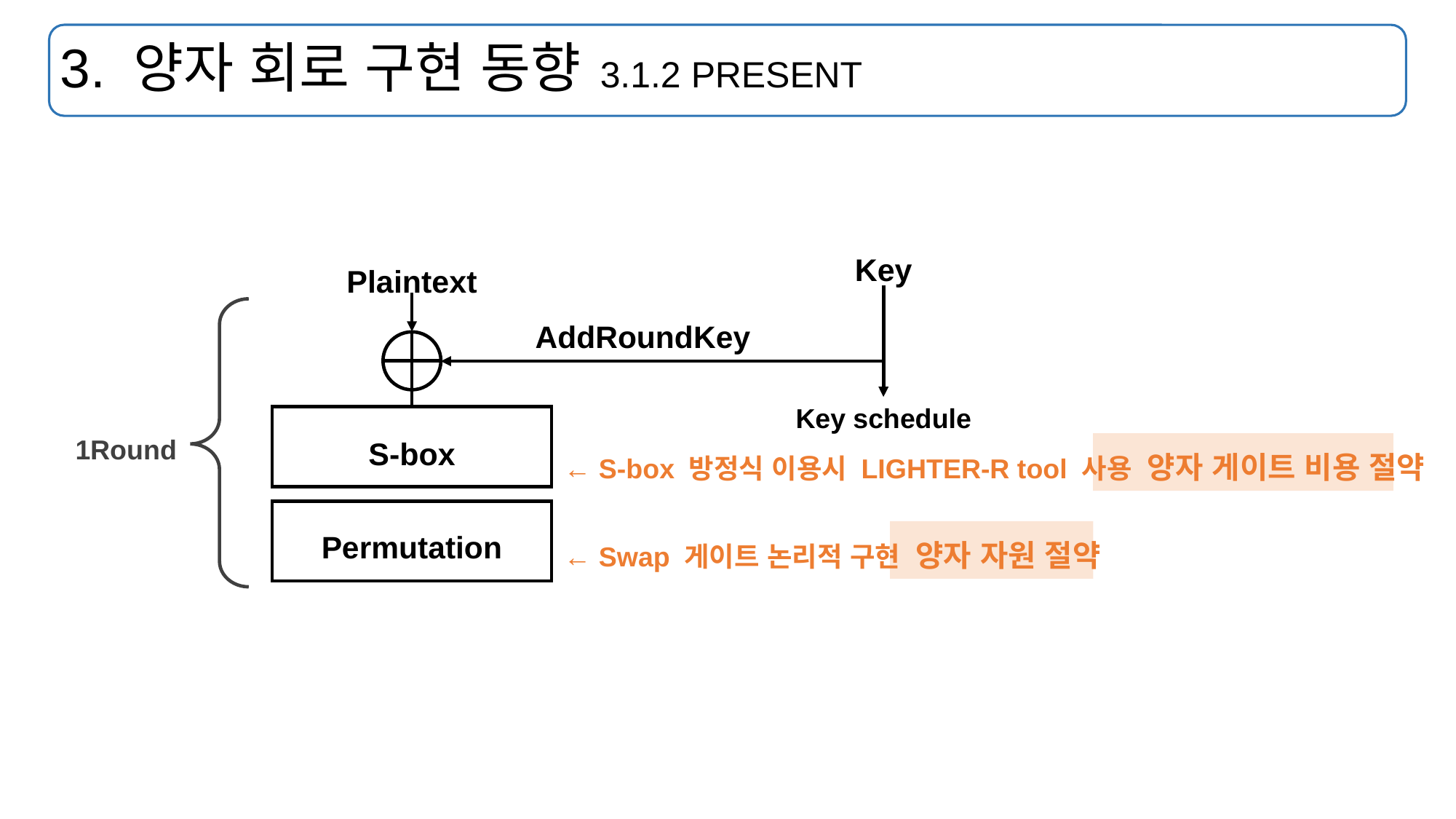

# 3. 양자 회로 구현 동향 3.1.2 PRESENT
Key
Plaintext
AddRoundKey

Key schedule
1Round

S-box
← S-box 방정식 이용시 LIGHTER-R tool 사용  양자 게이트 비용 절약

Permutation
← Swap 게이트 논리적 구현  양자 자원 절약